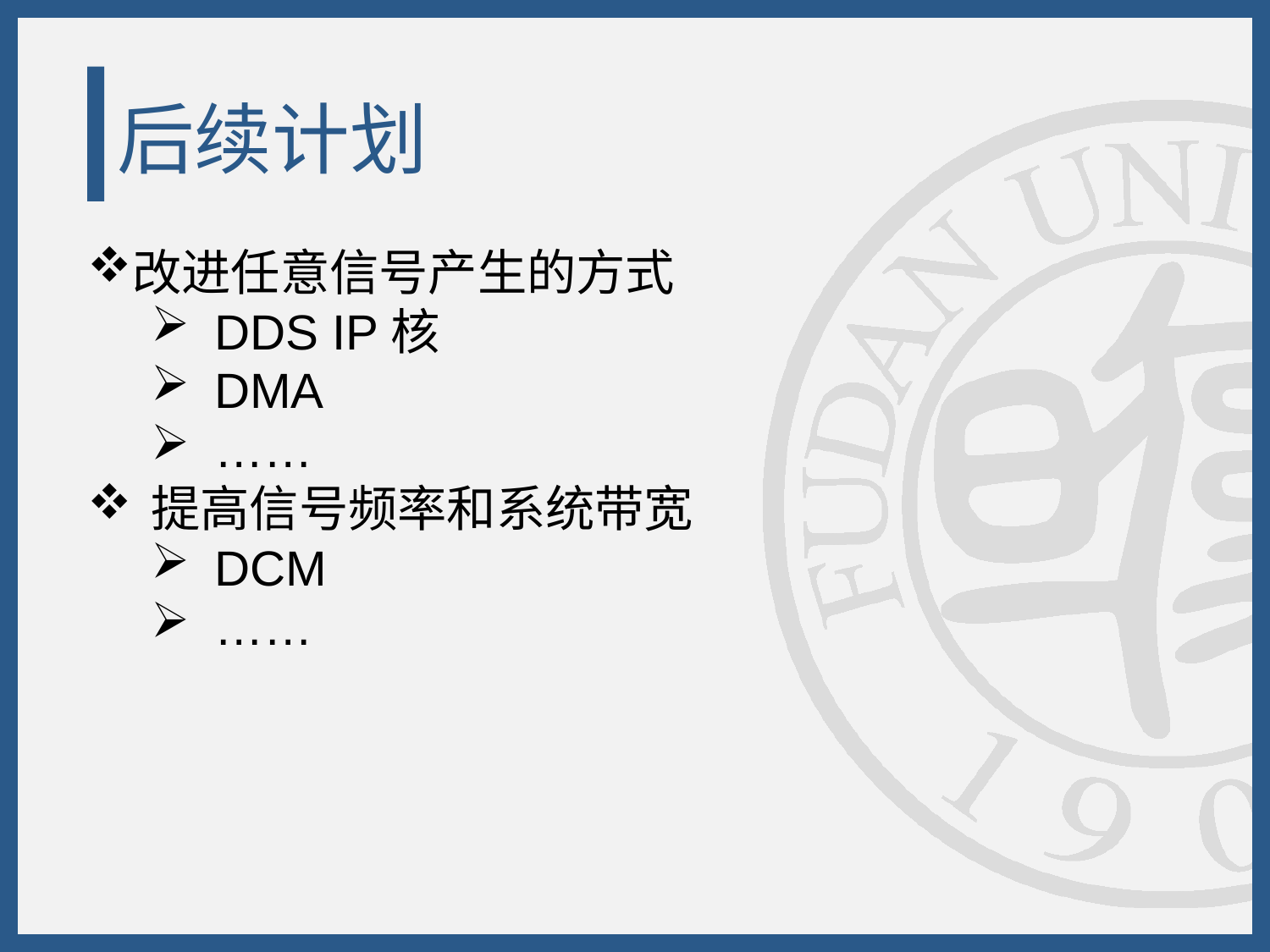

# 后续计划
改进任意信号产生的方式
DDS IP核
DMA
……
提高信号频率和系统带宽
DCM
……